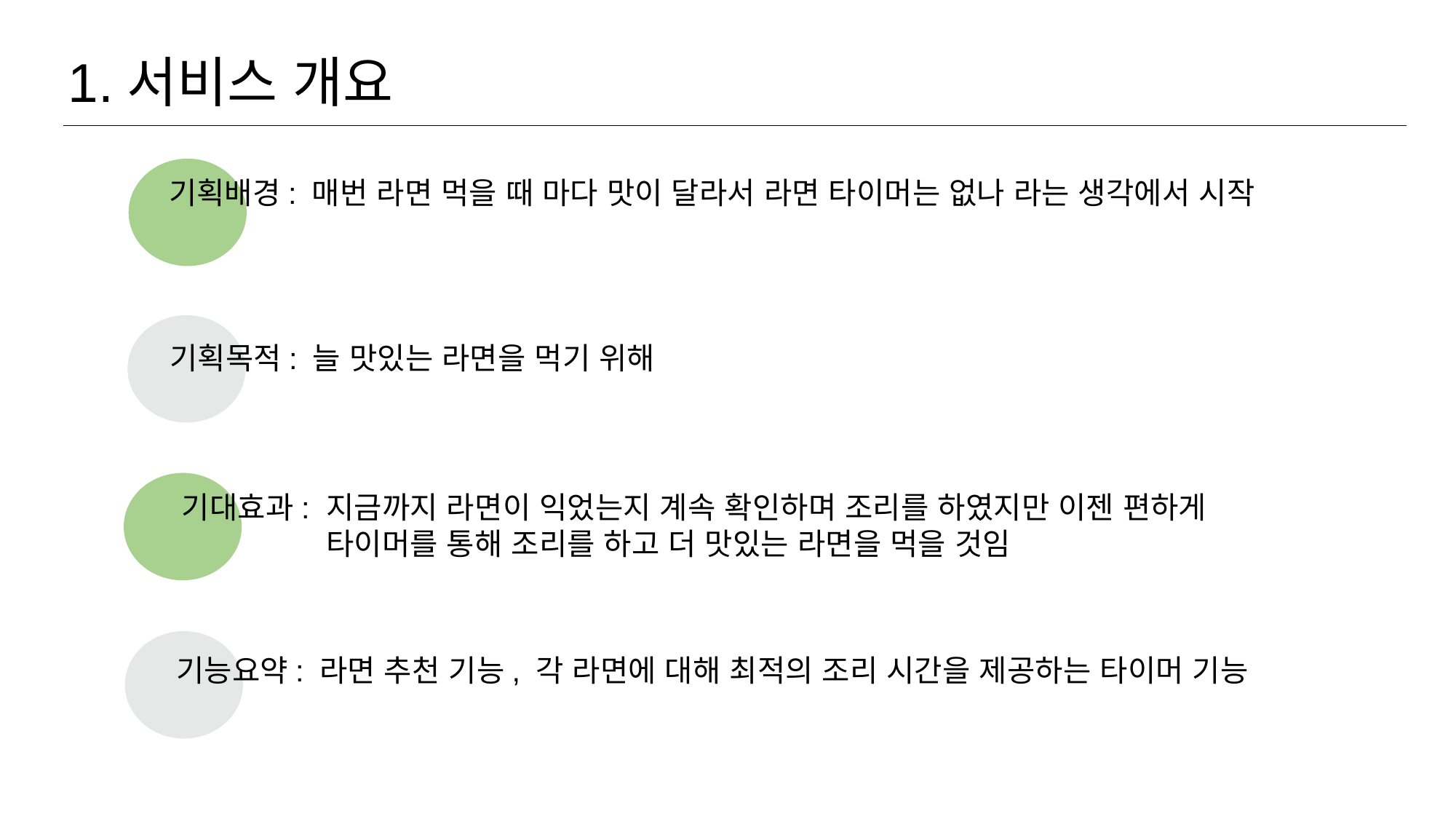

1.서비스 개요

기획배경: 매번 라면 먹을 때 마다 맛이 달라서 라면 타이머는 없나 라는 생각에서 시작

기획목적: 늘 맛있는 라면을 먹기 위해

지금까지 라면이 익었는지 계속 확인하며 조리를 하였지만 이젠 편하게 타이머를 통해 조리를 하고 더 맛있는 라면을 먹을 것임
기대효과:

기능요약: 라면 추천 기능, 각 라면에 대해 최적의 조리 시간을 제공하는 타이머 기능